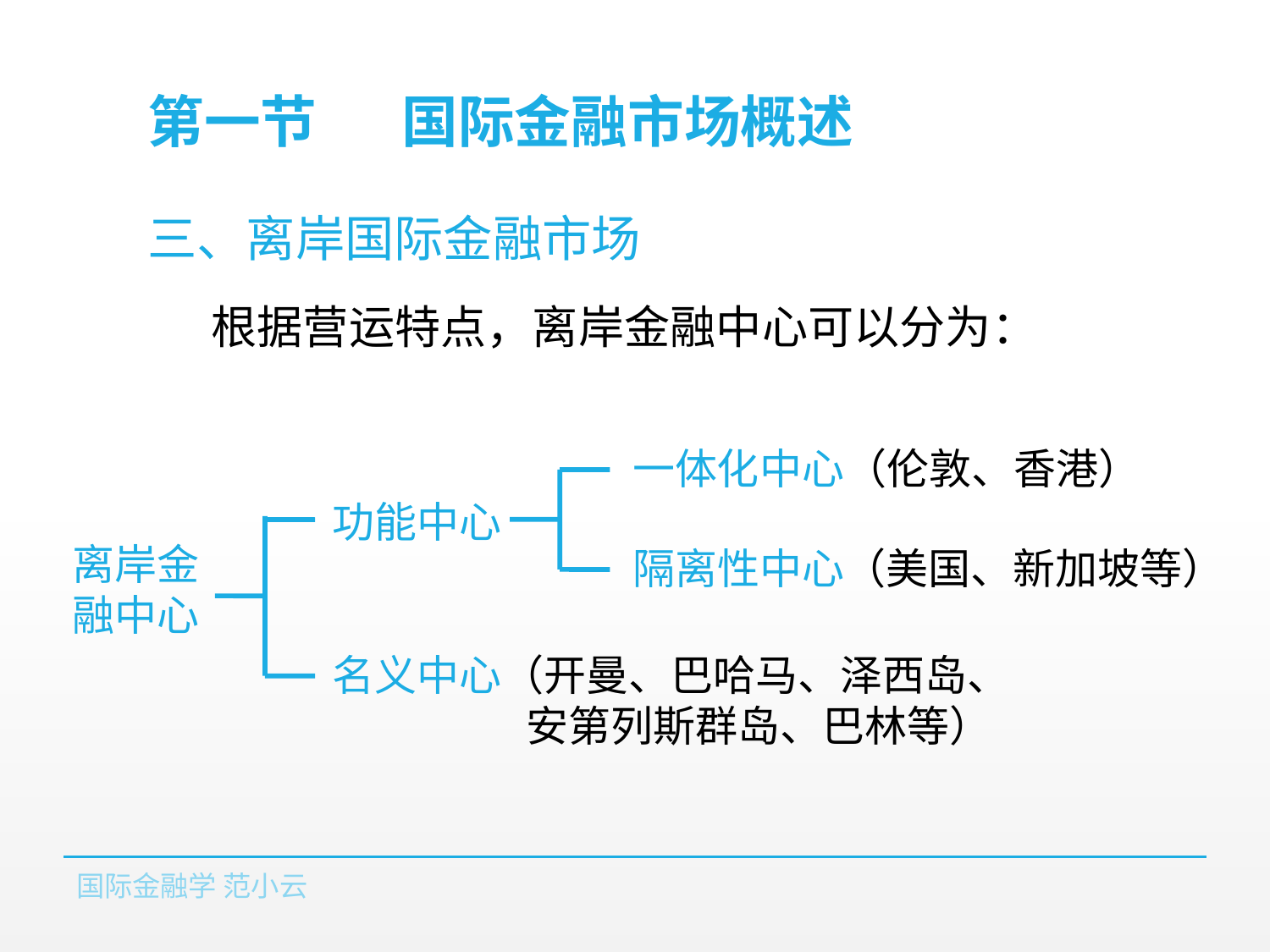

# 第一节	国际金融市场概述
三、离岸国际金融市场
根据营运特点，离岸金融中心可以分为：

一体化中心（伦敦、香港）

功能中心

离岸金融中心
隔离性中心（美国、新加坡等）

名义中心（开曼、巴哈马、泽西岛、	       安第列斯群岛、巴林等）

国际金融学 范小云